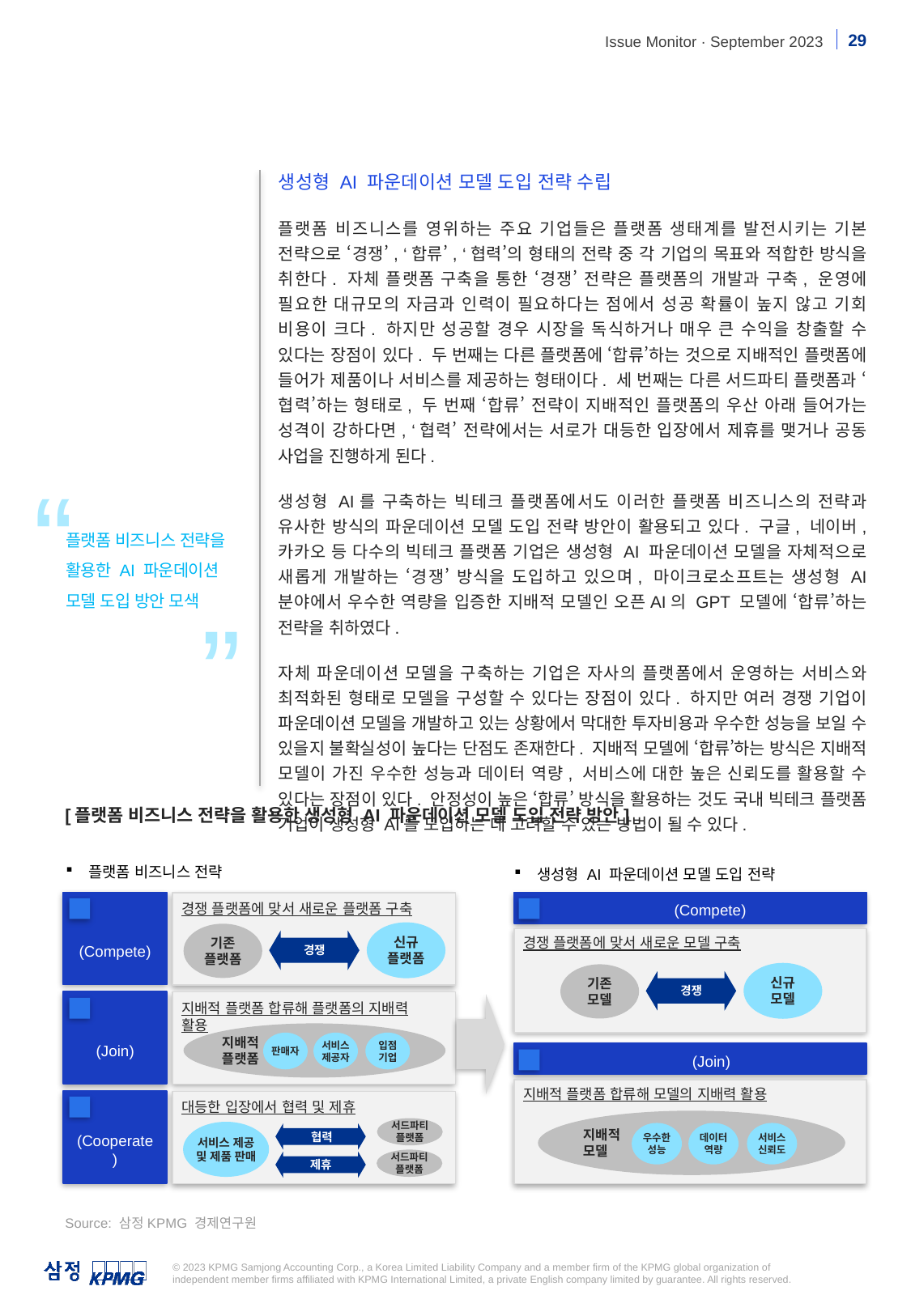

생성형 AI 파운데이션 모델 도입 전략 수립
플랫폼 비즈니스를 영위하는 주요 기업들은 플랫폼 생태계를 발전시키는 기본 전략으로 ‘경쟁’, ‘합류’, ‘협력’의 형태의 전략 중 각 기업의 목표와 적합한 방식을 취한다. 자체 플랫폼 구축을 통한 ‘경쟁’ 전략은 플랫폼의 개발과 구축, 운영에 필요한 대규모의 자금과 인력이 필요하다는 점에서 성공 확률이 높지 않고 기회 비용이 크다. 하지만 성공할 경우 시장을 독식하거나 매우 큰 수익을 창출할 수 있다는 장점이 있다. 두 번째는 다른 플랫폼에 ‘합류’하는 것으로 지배적인 플랫폼에 들어가 제품이나 서비스를 제공하는 형태이다. 세 번째는 다른 서드파티 플랫폼과 ‘협력’하는 형태로, 두 번째 ‘합류’ 전략이 지배적인 플랫폼의 우산 아래 들어가는 성격이 강하다면, ‘협력’ 전략에서는 서로가 대등한 입장에서 제휴를 맺거나 공동 사업을 진행하게 된다.
생성형 AI를 구축하는 빅테크 플랫폼에서도 이러한 플랫폼 비즈니스의 전략과 유사한 방식의 파운데이션 모델 도입 전략 방안이 활용되고 있다. 구글, 네이버, 카카오 등 다수의 빅테크 플랫폼 기업은 생성형 AI 파운데이션 모델을 자체적으로 새롭게 개발하는 ‘경쟁’ 방식을 도입하고 있으며, 마이크로소프트는 생성형 AI 분야에서 우수한 역량을 입증한 지배적 모델인 오픈AI의 GPT 모델에 ‘합류’하는 전략을 취하였다.
자체 파운데이션 모델을 구축하는 기업은 자사의 플랫폼에서 운영하는 서비스와 최적화된 형태로 모델을 구성할 수 있다는 장점이 있다. 하지만 여러 경쟁 기업이 파운데이션 모델을 개발하고 있는 상황에서 막대한 투자비용과 우수한 성능을 보일 수 있을지 불확실성이 높다는 단점도 존재한다. 지배적 모델에 ‘합류’하는 방식은 지배적 모델이 가진 우수한 성능과 데이터 역량, 서비스에 대한 높은 신뢰도를 활용할 수 있다는 장점이 있다. 안정성이 높은 ‘합류’ 방식을 활용하는 것도 국내 빅테크 플랫폼 기업이 생성형 AI를 도입하는 데 고려할 수 있는 방법이 될 수 있다.
“
플랫폼 비즈니스 전략을 활용한 AI 파운데이션 모델 도입 방안 모색
”
[플랫폼 비즈니스 전략을 활용한 생성형 AI 파운데이션 모델 도입 전략 방안]
플랫폼 비즈니스 전략
생성형 AI 파운데이션 모델 도입 전략
경쟁
(Compete)
경쟁 (Compete)

경쟁 플랫폼에 맞서 새로운 플랫폼 구축
1
1

신규
플랫폼
기존
플랫폼
경쟁 플랫폼에 맞서 새로운 모델 구축

경쟁

신규
모델
기존
모델
경쟁
합류
(Join)

지배적 플랫폼 합류해 플랫폼의 지배력 활용

2
지배적
플랫폼
판매자
서비스
제공자
입점
기업
합류 (Join)
2
지배적 플랫폼 합류해 모델의 지배력 활용

협력
(Cooperate)

대등한 입장에서 협력 및 제휴
3
지배적
모델
서드파티
플랫폼

서비스 제공 및 제품 판매
우수한
성능
데이터
역량
서비스
신뢰도
협력
서드파티
플랫폼
제휴
Source: 삼정KPMG 경제연구원